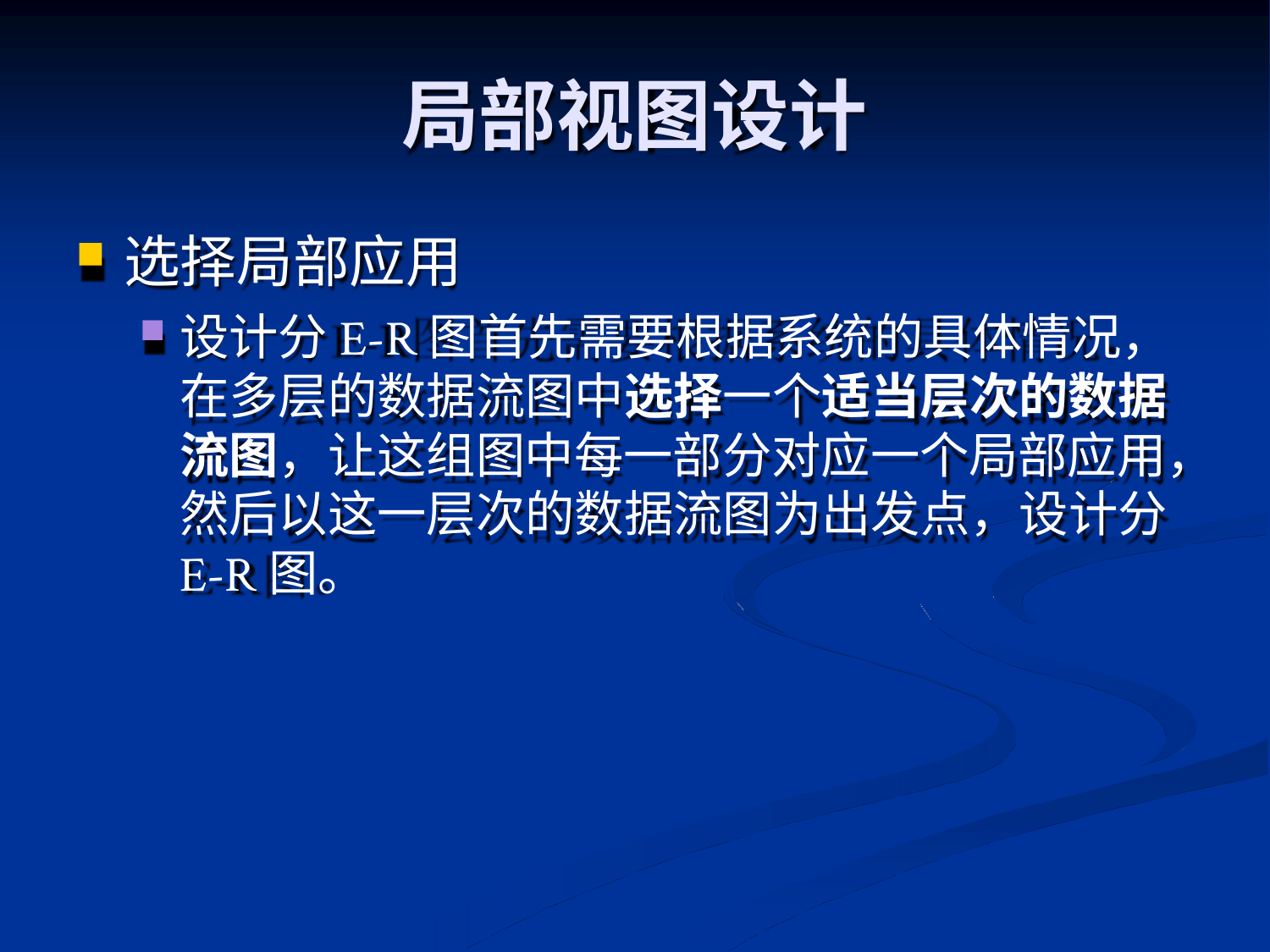

# 局部视图设计

选择局部应用
设计分E-R图首先需要根据系统的具体情况，  在多层的数据流图中选择一个适当层次的数据 流图，让这组图中每一部分对应一个局部应用， 然后以这一层次的数据流图为出发点，设计分 E-R图。